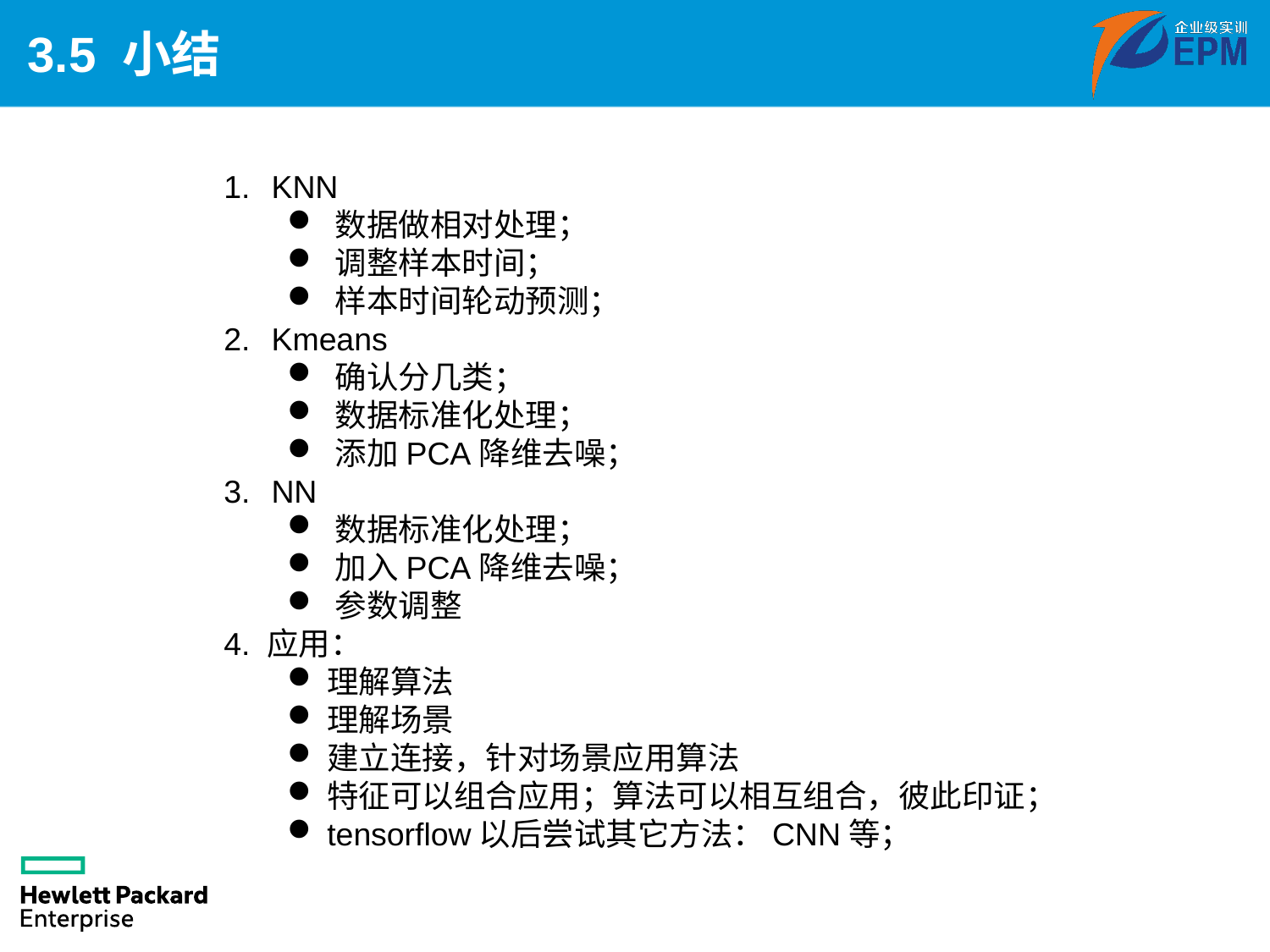

# 3.5 小结
KNN
数据做相对处理；
调整样本时间；
样本时间轮动预测；
Kmeans
确认分几类；
数据标准化处理；
添加PCA降维去噪；
NN
数据标准化处理；
加入PCA降维去噪；
参数调整
4. 应用：
理解算法
理解场景
建立连接，针对场景应用算法
特征可以组合应用；算法可以相互组合，彼此印证；
tensorflow以后尝试其它方法：CNN等；